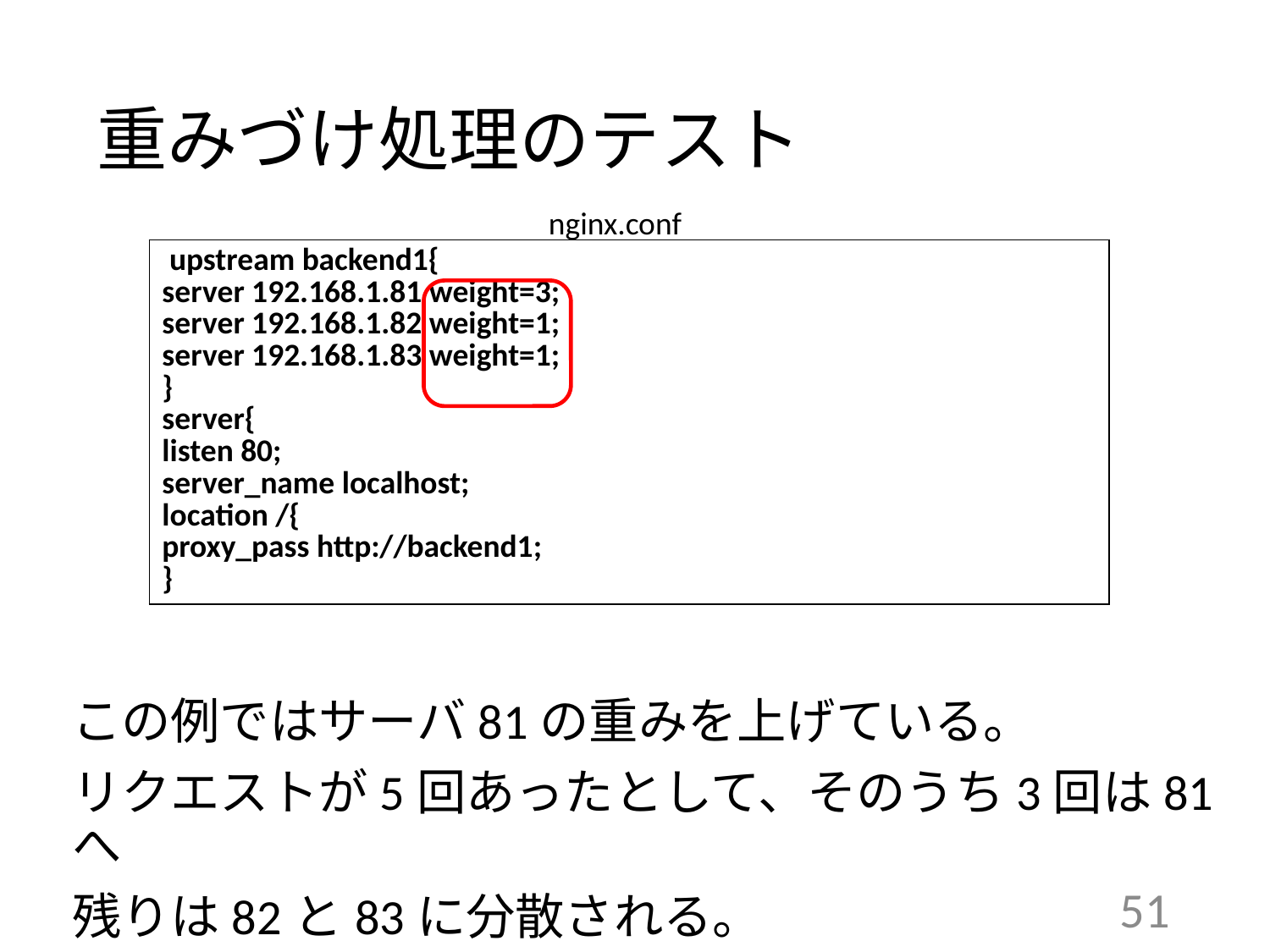

# 重みづけ処理のテスト
nginx.conf

| upstream backend1{ server 192.168.1.81 weight=3; server 192.168.1.82 weight=1; server 192.168.1.83 weight=1; } server{ listen 80; server\_name localhost; location /{ proxy\_pass http://backend1; } |
| --- |

この例ではサーバ81の重みを上げている。
リクエストが5回あったとして、そのうち3回は81へ
残りは82と83に分散される。
51